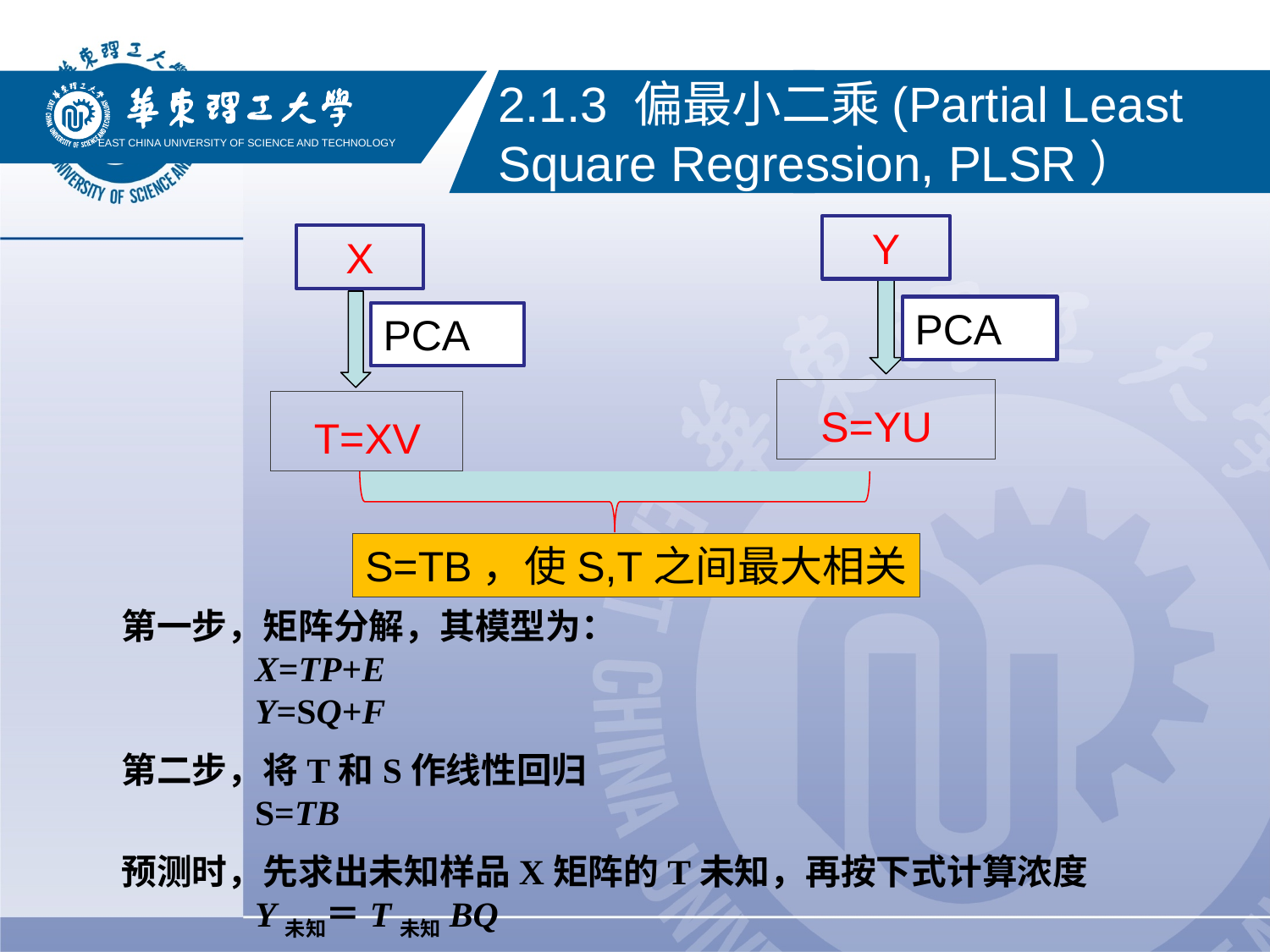

2.1.3 偏最小二乘(Partial Least Square Regression, PLSR）

EAST CHINA UNIVERSITY OF SCIENCE AND TECHNOLOGY
Y
X

PCA
PCA
  S=YU
  T=XV
S=TB，使S,T之间最大相关
第一步，矩阵分解，其模型为：
               X=TP+E
               Y=SQ+F

第二步，将T和S作线性回归
               S=TB

预测时，先求出未知样品X矩阵的T未知，再按下式计算浓度
               Y未知＝T未知BQ